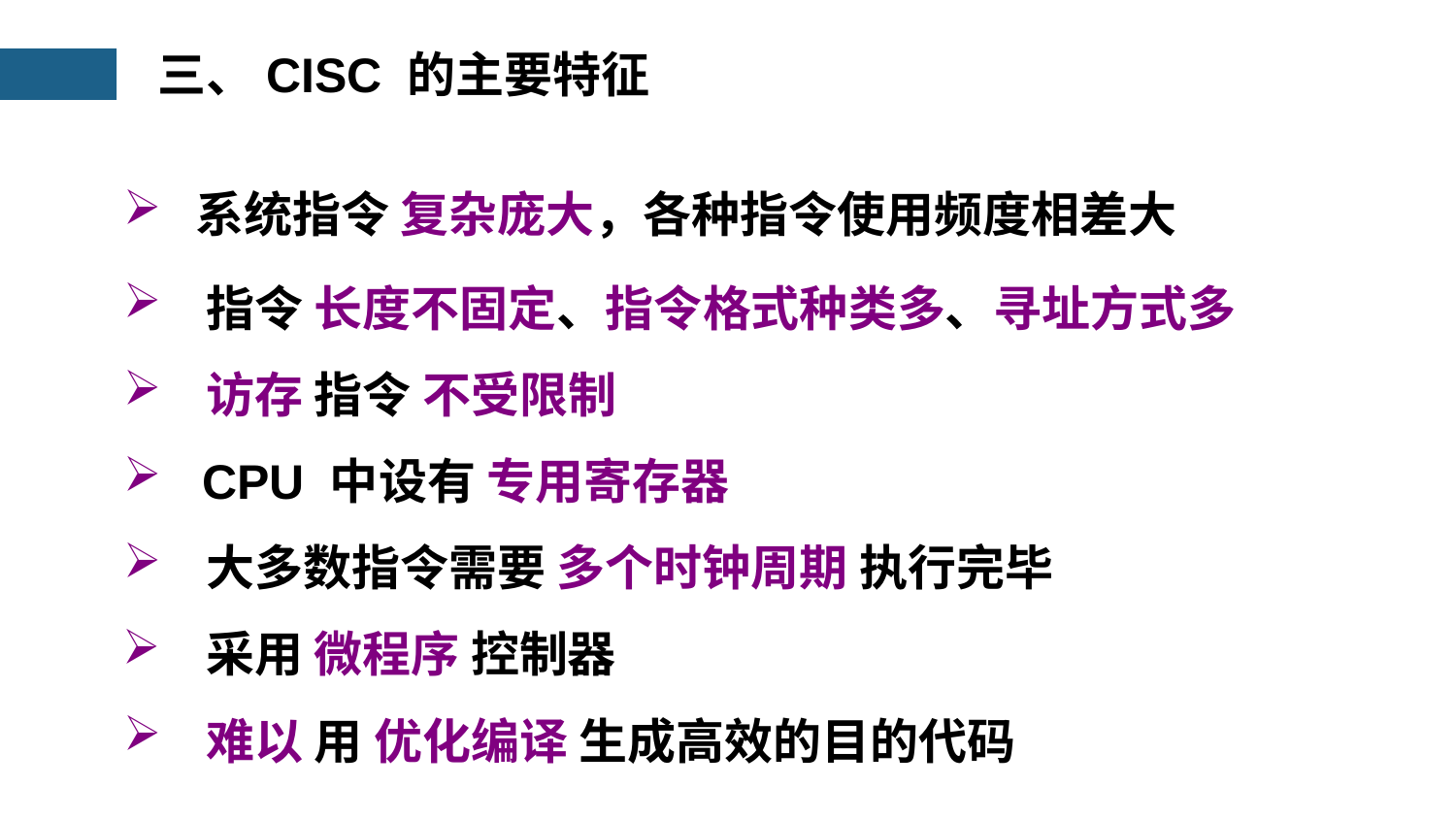

三、CISC 的主要特征
  系统指令 复杂庞大，各种指令使用频度相差大
   指令 长度不固定、指令格式种类多、寻址方式多
   访存 指令 不受限制
   CPU 中设有 专用寄存器
   大多数指令需要 多个时钟周期 执行完毕
   采用 微程序 控制器
   难以 用 优化编译 生成高效的目的代码